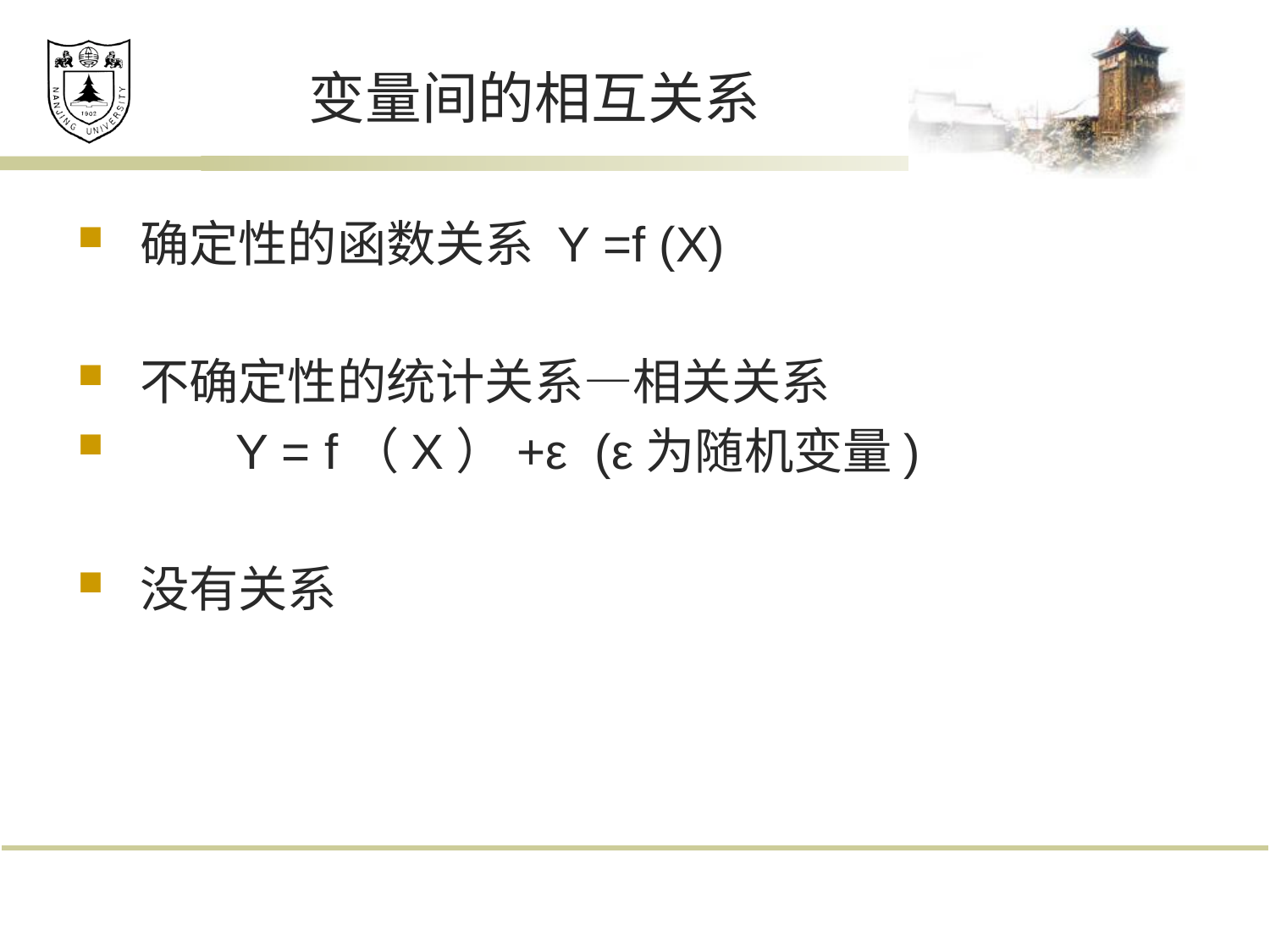

# 变量间的相互关系
确定性的函数关系 Y =f (X)

不确定性的统计关系—相关关系
       Y = f（X）+ε  (ε为随机变量)

没有关系